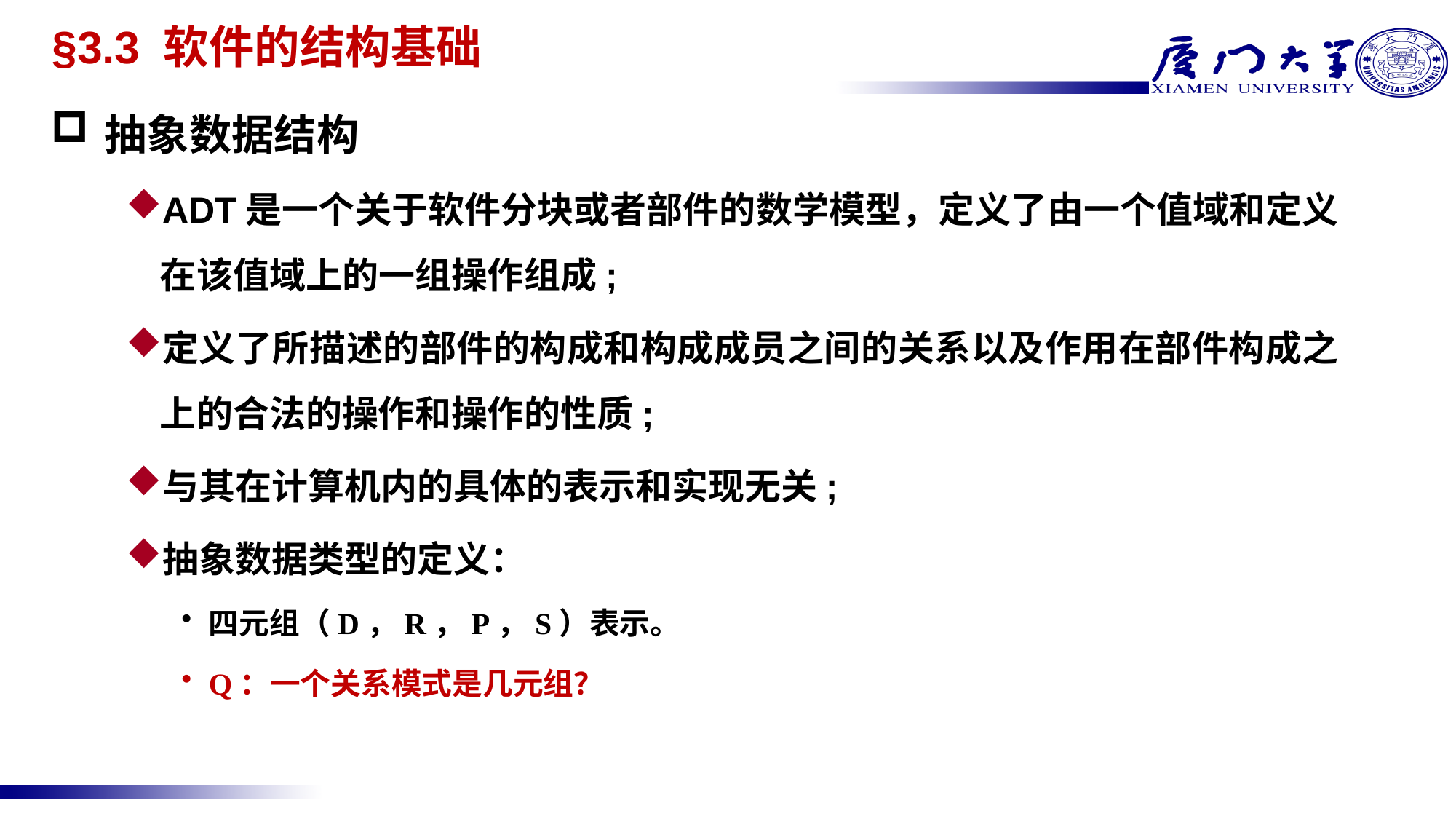

# §3.3 软件的结构基础
抽象数据结构
ADT是一个关于软件分块或者部件的数学模型，定义了由一个值域和定义在该值域上的一组操作组成;
定义了所描述的部件的构成和构成成员之间的关系以及作用在部件构成之上的合法的操作和操作的性质;
与其在计算机内的具体的表示和实现无关;
抽象数据类型的定义：
四元组（D，R，P，S）表示。
Q：一个关系模式是几元组？